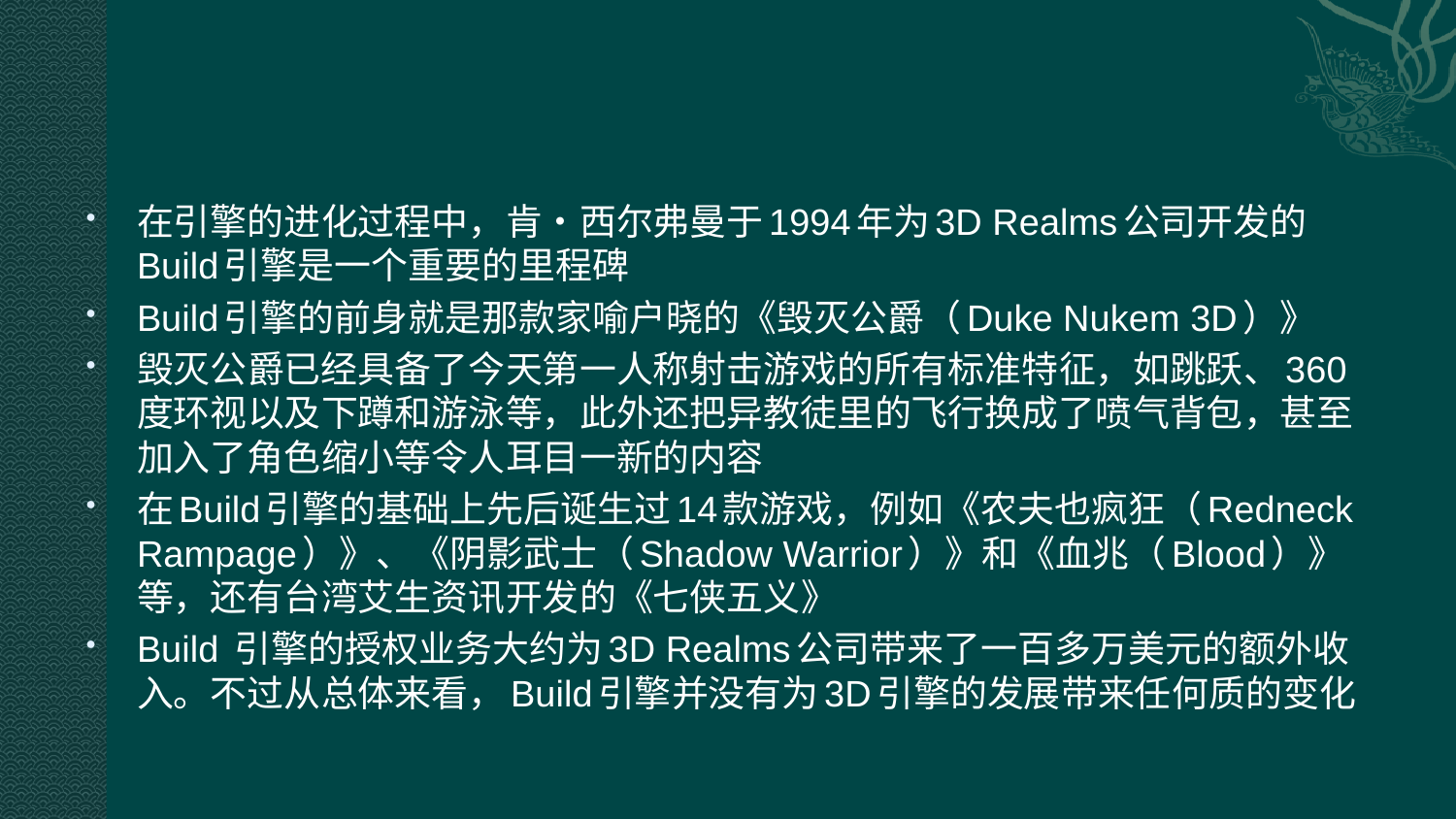

#
在引擎的进化过程中，肯•西尔弗曼于1994年为3D Realms公司开发的Build引擎是一个重要的里程碑
Build引擎的前身就是那款家喻户晓的《毁灭公爵（Duke Nukem 3D）》
毁灭公爵已经具备了今天第一人称射击游戏的所有标准特征，如跳跃、360度环视以及下蹲和游泳等，此外还把异教徒里的飞行换成了喷气背包，甚至加入了角色缩小等令人耳目一新的内容
在Build引擎的基础上先后诞生过14款游戏，例如《农夫也疯狂（Redneck Rampage）》、《阴影武士（Shadow Warrior）》和《血兆（Blood）》等，还有台湾艾生资讯开发的《七侠五义》
Build 引擎的授权业务大约为3D Realms公司带来了一百多万美元的额外收入。不过从总体来看，Build引擎并没有为3D引擎的发展带来任何质的变化